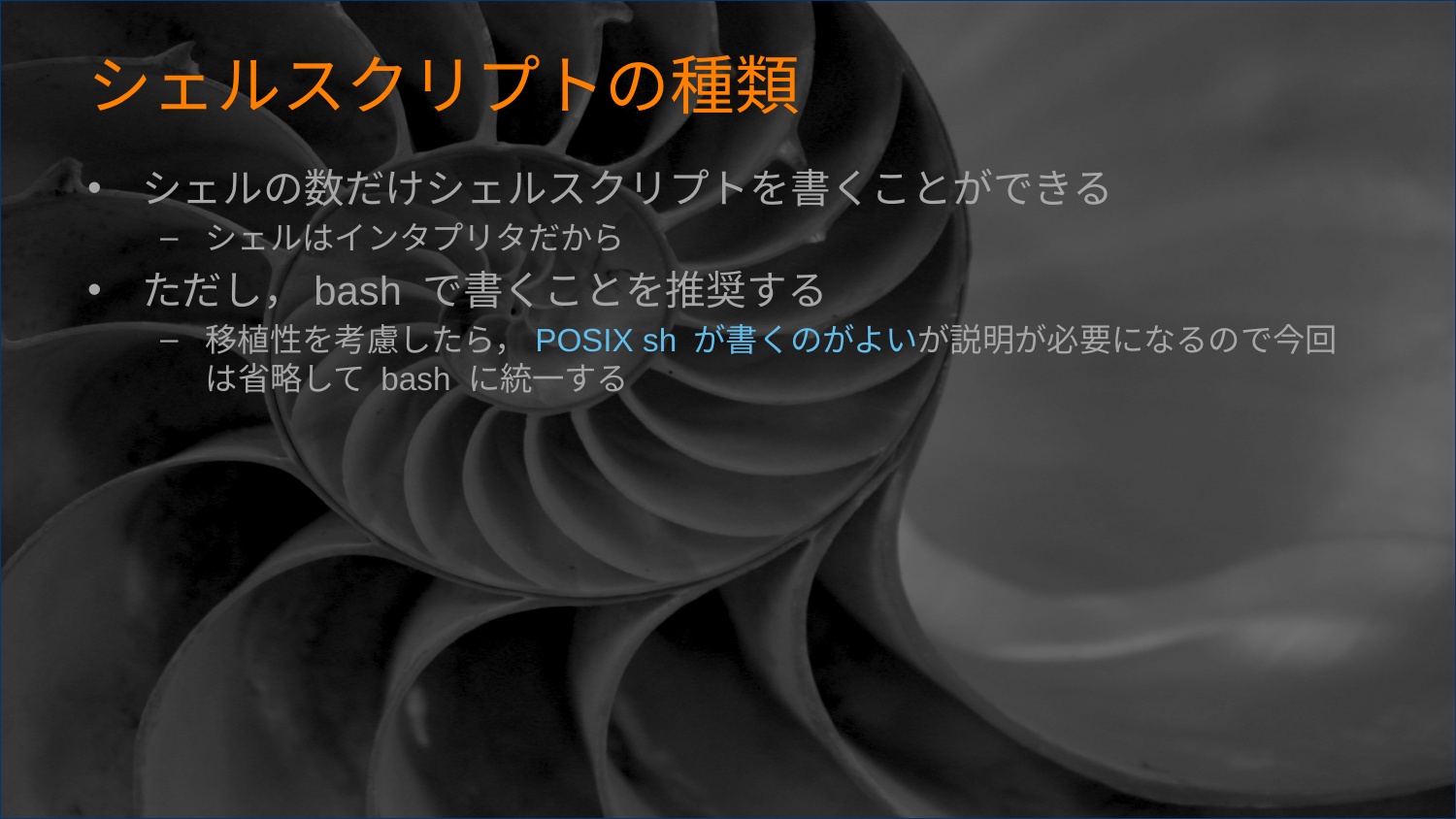

# シェルスクリプトの種類
シェルの数だけシェルスクリプトを書くことができる
シェルはインタプリタだから
ただし，bash で書くことを推奨する
移植性を考慮したら，POSIX sh が書くのがよいが説明が必要になるので今回は省略して bash に統一する